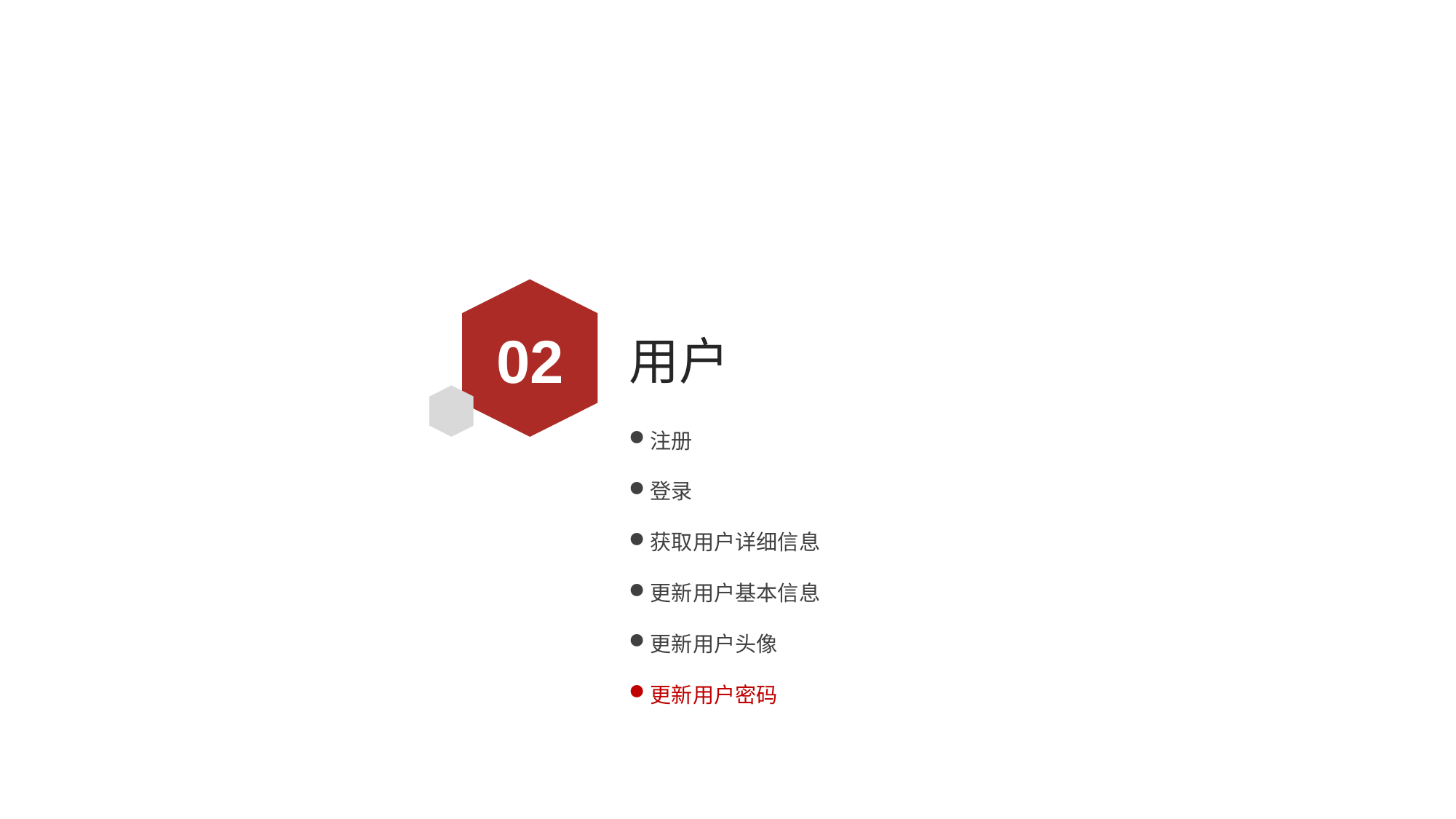

02
# 用户
注册
登录
获取用户详细信息
更新用户基本信息
更新用户头像
更新用户密码